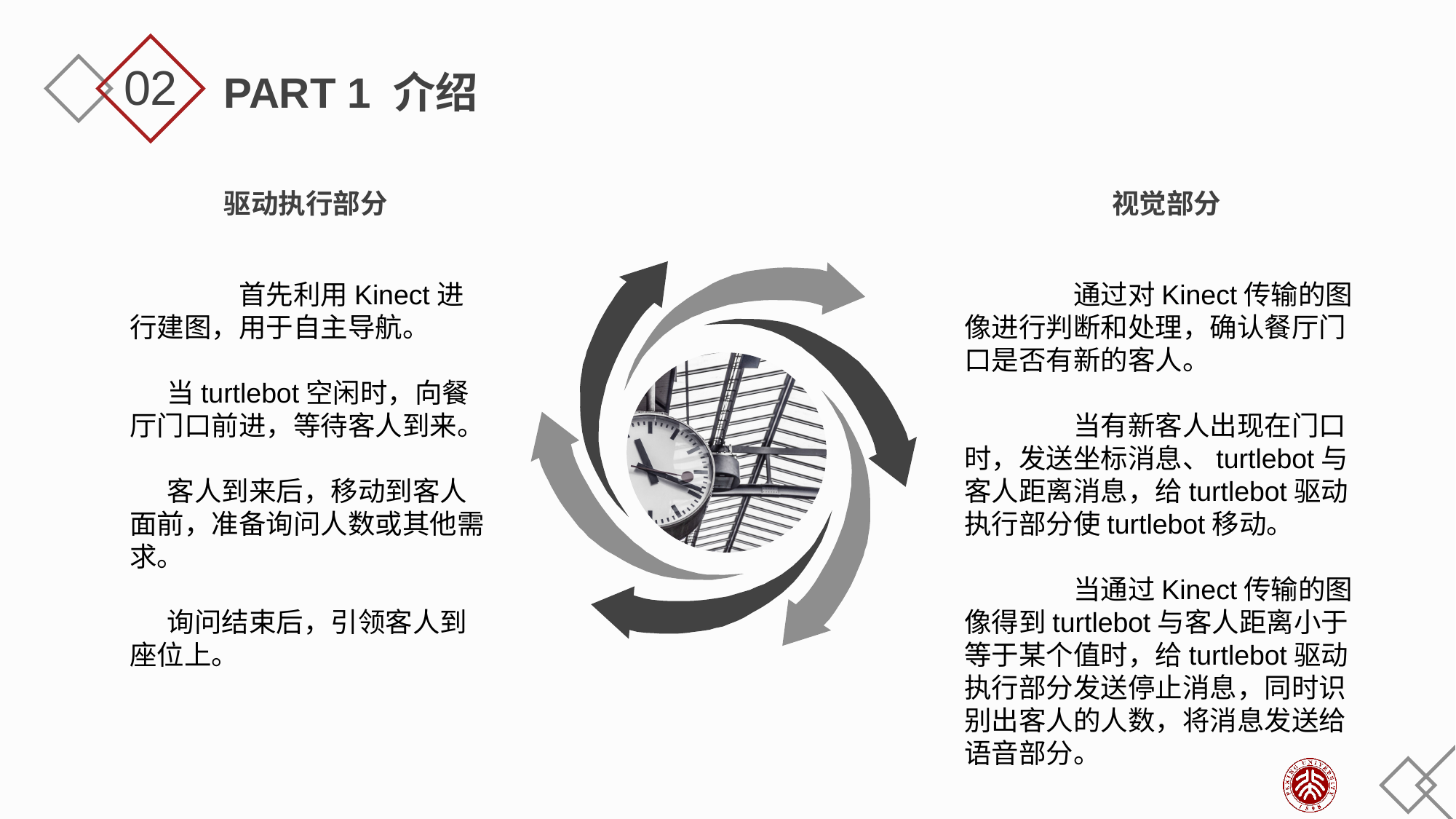

02
PART 1 介绍

驱动执行部分
视觉部分

	首先利用Kinect进行建图，用于自主导航。

     当turtlebot空闲时，向餐厅门口前进，等待客人到来。

     客人到来后，移动到客人面前，准备询问人数或其他需求。

     询问结束后，引领客人到座位上。
	通过对Kinect传输的图像进行判断和处理，确认餐厅门口是否有新的客人。

	当有新客人出现在门口时，发送坐标消息、turtlebot与客人距离消息，给turtlebot驱动执行部分使turtlebot移动。

	当通过Kinect传输的图像得到turtlebot与客人距离小于等于某个值时，给turtlebot驱动执行部分发送停止消息，同时识别出客人的人数，将消息发送给语音部分。
10